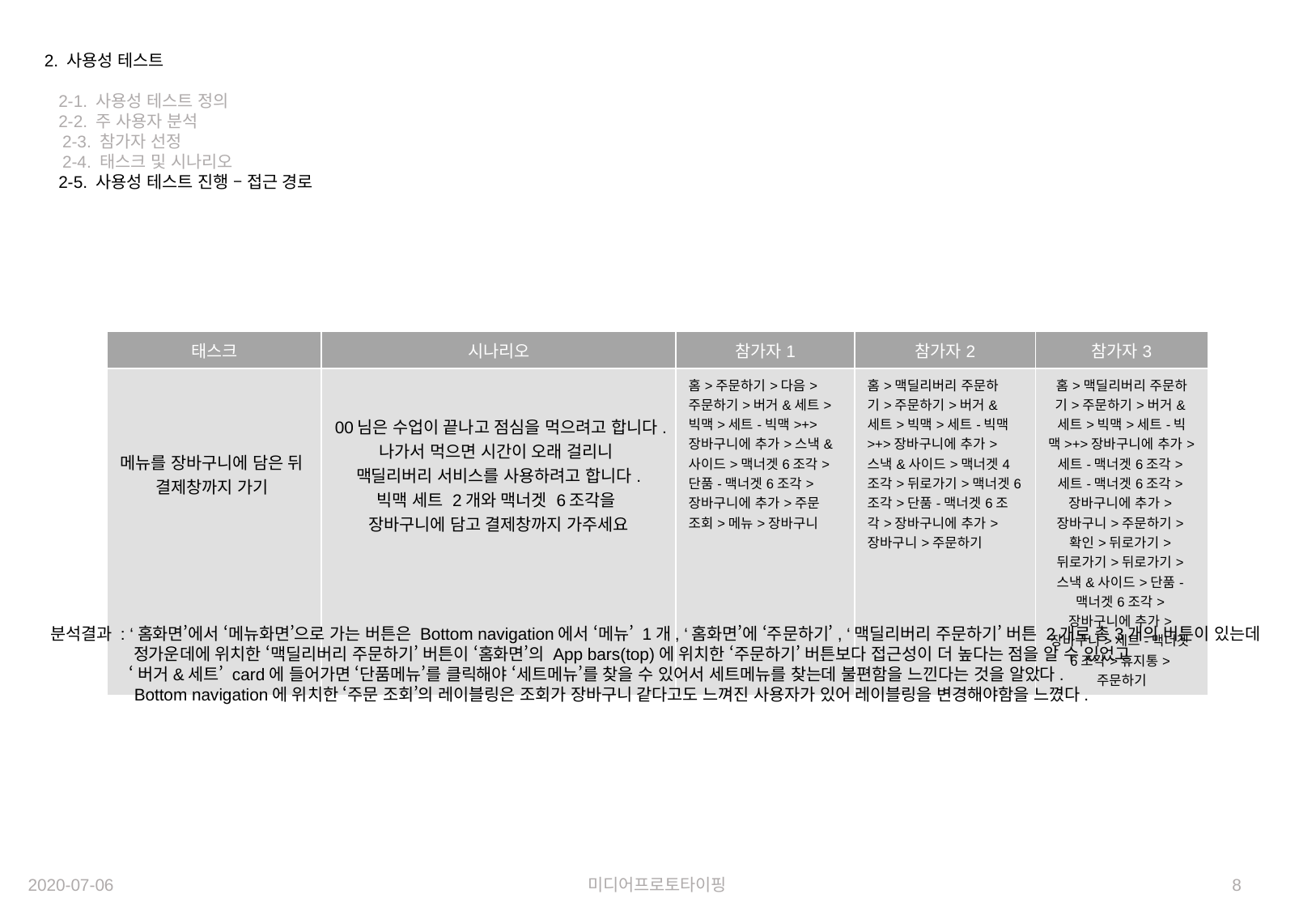

2. 사용성 테스트
   2-1. 사용성 테스트 정의
   2-2. 주 사용자 분석
   2-3. 참가자 선정
   2-4. 태스크 및 시나리오
   2-5. 사용성 테스트 진행 – 접근 경로
| 태스크 | 시나리오 | 참가자1 | 참가자2 | 참가자3 |
| --- | --- | --- | --- | --- |
| 메뉴를 장바구니에 담은 뒤 결제창까지 가기 | 00님은 수업이 끝나고 점심을 먹으려고 합니다. 나가서 먹으면 시간이 오래 걸리니 맥딜리버리 서비스를 사용하려고 합니다. 빅맥 세트 2개와 맥너겟 6조각을 장바구니에 담고 결제창까지 가주세요 | 홈>주문하기>다음>주문하기>버거&세트>빅맥>세트-빅맥>+>장바구니에 추가>스낵&사이드>맥너겟6조각>단품-맥너겟6조각>장바구니에 추가>주문 조회>메뉴>장바구니 | 홈>맥딜리버리 주문하기>주문하기>버거&세트>빅맥>세트-빅맥>+>장바구니에 추가>스낵&사이드>맥너겟4조각>뒤로가기>맥너겟6조각>단품-맥너겟6조각>장바구니에 추가>장바구니>주문하기 | 홈>맥딜리버리 주문하기>주문하기>버거&세트>빅맥>세트-빅맥>+>장바구니에 추가>세트-맥너겟6조각>세트-맥너겟6조각>장바구니에 추가>장바구니>주문하기>확인>뒤로가기>뒤로가기>뒤로가기>스낵&사이드>단품-맥너겟6조각>장바구니에 추가>장바구니>세트-맥너겟6조각>휴지통>주문하기 |
분석결과 : ‘홈화면’에서 ‘메뉴화면’으로 가는 버튼은 Bottom navigation에서 ‘메뉴’ 1개, ‘홈화면’에 ‘주문하기’, ‘맥딜리버리 주문하기’ 버튼 2개로 총3개의 버튼이 있는데
                 정가운데에 위치한 ‘맥딜리버리 주문하기’ 버튼이 ‘홈화면’의 App bars(top)에 위치한 ‘주문하기’ 버튼보다 접근성이 더 높다는 점을 알 수 있었고
                 ‘버거&세트’ card에 들어가면 ‘단품메뉴’를 클릭해야 ‘세트메뉴’를 찾을 수 있어서 세트메뉴를 찾는데 불편함을 느낀다는 것을 알았다.
                  Bottom navigation에 위치한 ‘주문 조회’의 레이블링은 조회가 장바구니 같다고도 느껴진 사용자가 있어 레이블링을 변경해야함을 느꼈다.